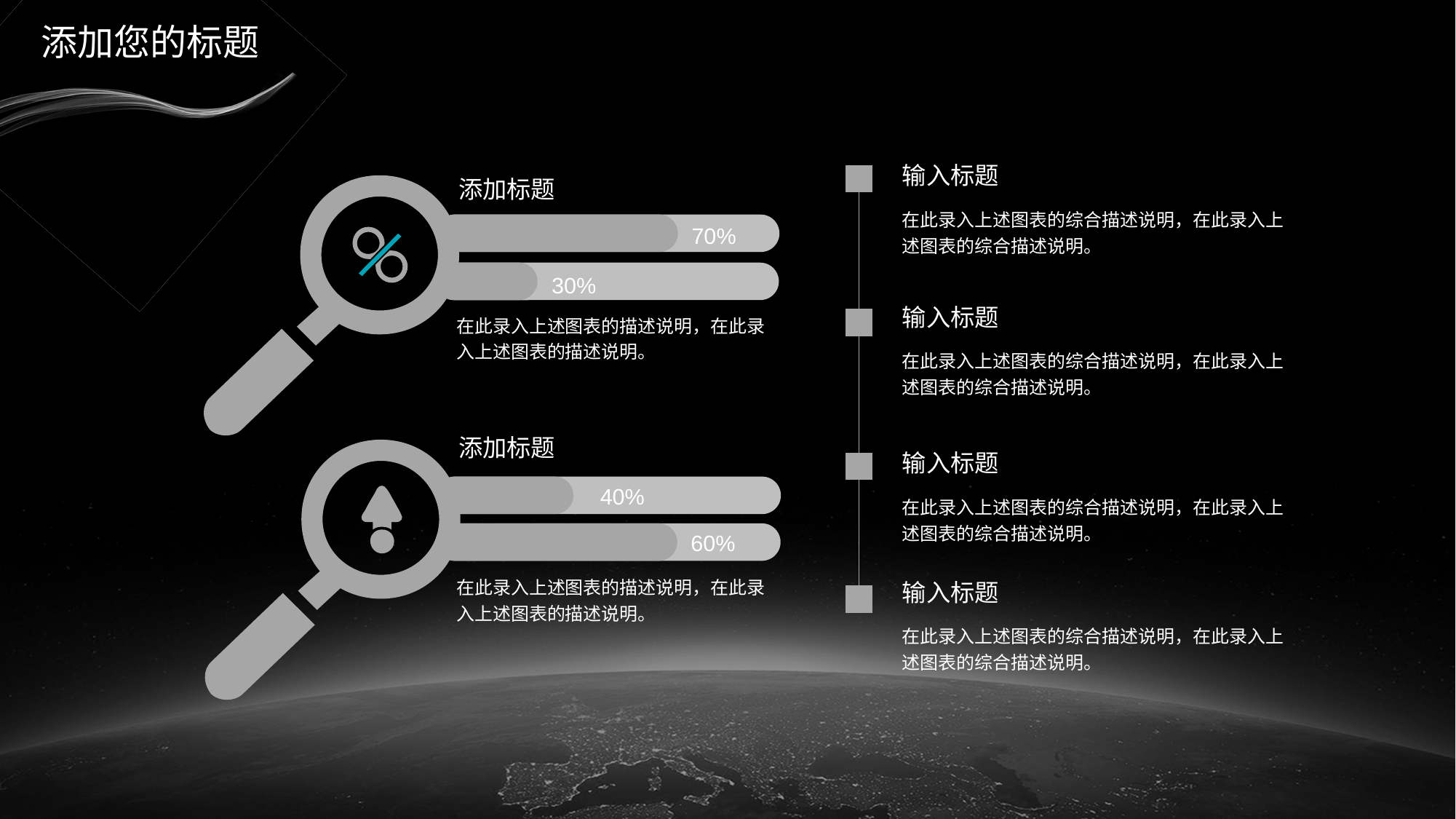

输入标题

添加标题

在此录入上述图表的综合描述说明，在此录入上述图表的综合描述说明。
70%

30%

输入标题
在此录入上述图表的描述说明，在此录入上述图表的描述说明。

在此录入上述图表的综合描述说明，在此录入上述图表的综合描述说明。
添加标题

输入标题

40%

在此录入上述图表的综合描述说明，在此录入上述图表的综合描述说明。
60%

在此录入上述图表的描述说明，在此录入上述图表的描述说明。
输入标题

在此录入上述图表的综合描述说明，在此录入上述图表的综合描述说明。